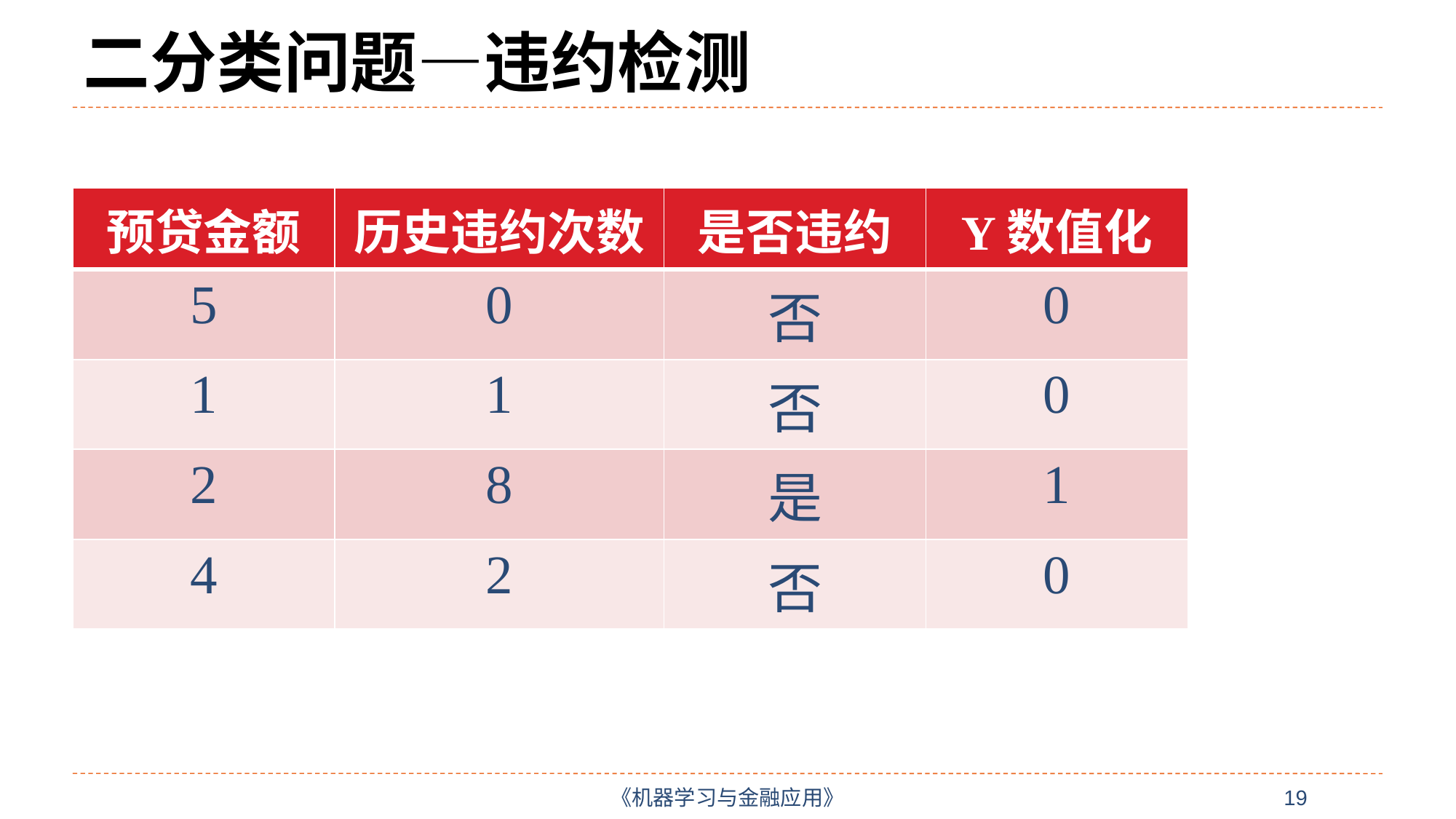

# 二分类问题—违约检测
| 预贷金额 | 历史违约次数 | 是否违约 | Y数值化 |
| --- | --- | --- | --- |
| 5 | 0 | 否 | 0 |
| 1 | 1 | 否 | 0 |
| 2 | 8 | 是 | 1 |
| 4 | 2 | 否 | 0 |